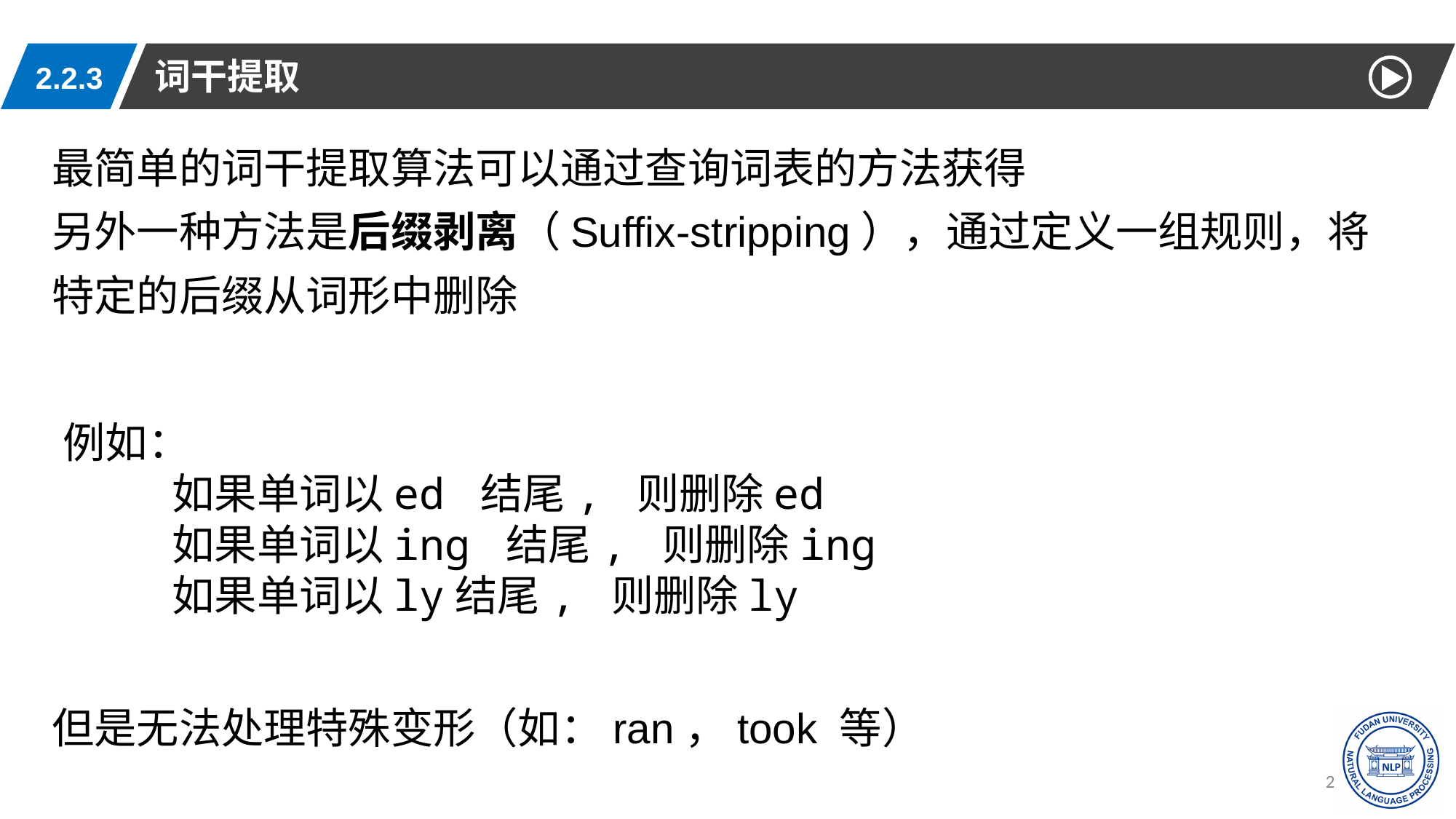

词干提取
2.2.3

最简单的词干提取算法可以通过查询词表的方法获得
另外一种方法是后缀剥离（Suffix-stripping），通过定义一组规则，将特定的后缀从词形中删除
例如：
	如果单词以ed 结尾, 则删除ed
	如果单词以ing 结尾, 则删除ing
	如果单词以ly结尾, 则删除ly
但是无法处理特殊变形（如：ran，took 等）
29